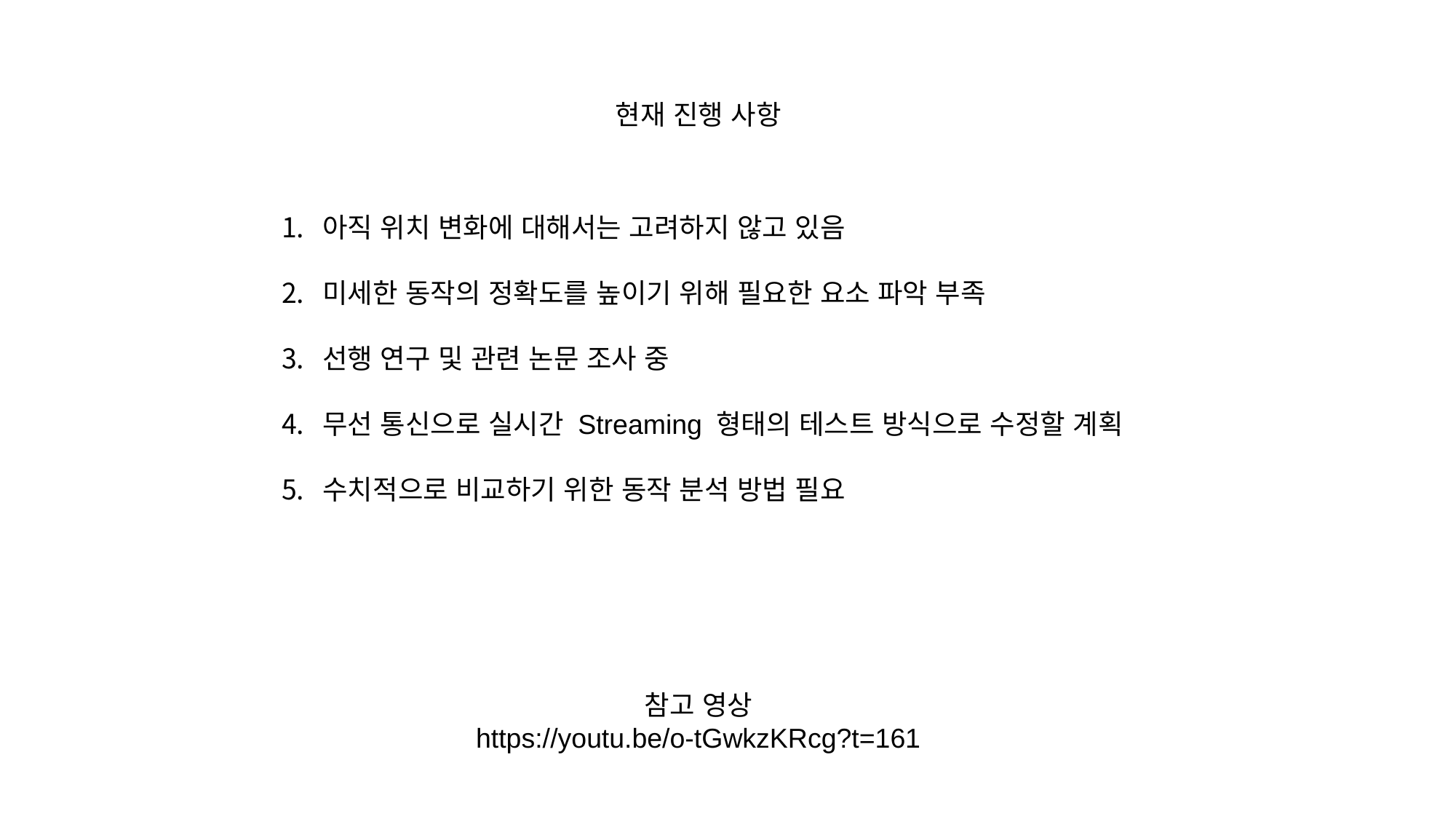

현재 진행 사항
아직 위치 변화에 대해서는 고려하지 않고 있음

미세한 동작의 정확도를 높이기 위해 필요한 요소 파악 부족

선행 연구 및 관련 논문 조사 중

무선 통신으로 실시간 Streaming 형태의 테스트 방식으로 수정할 계획

수치적으로 비교하기 위한 동작 분석 방법 필요
참고 영상
https://youtu.be/o-tGwkzKRcg?t=161